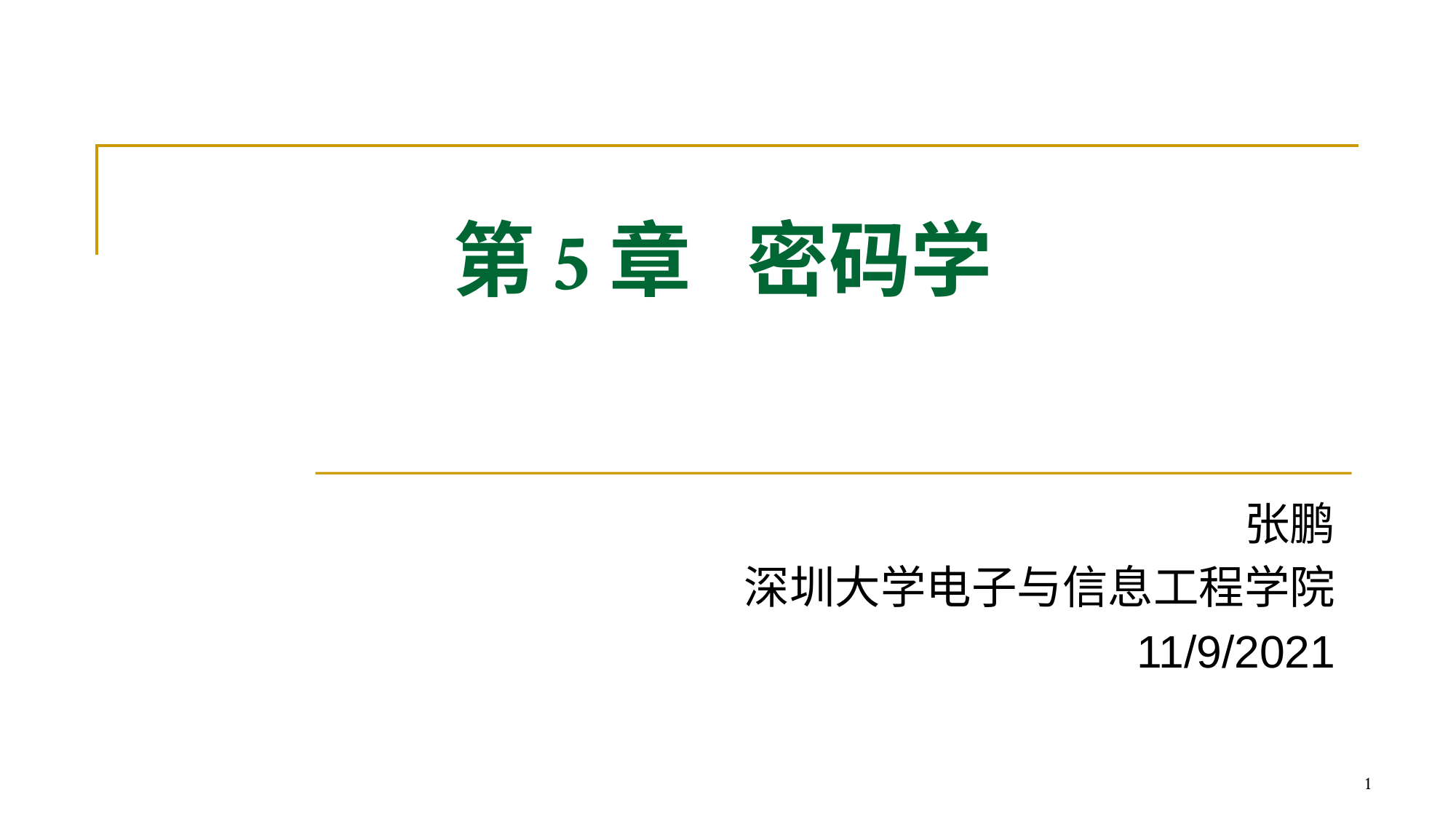

# 第5章   密码学
张鹏
深圳大学电子与信息工程学院
11/9/2021
1